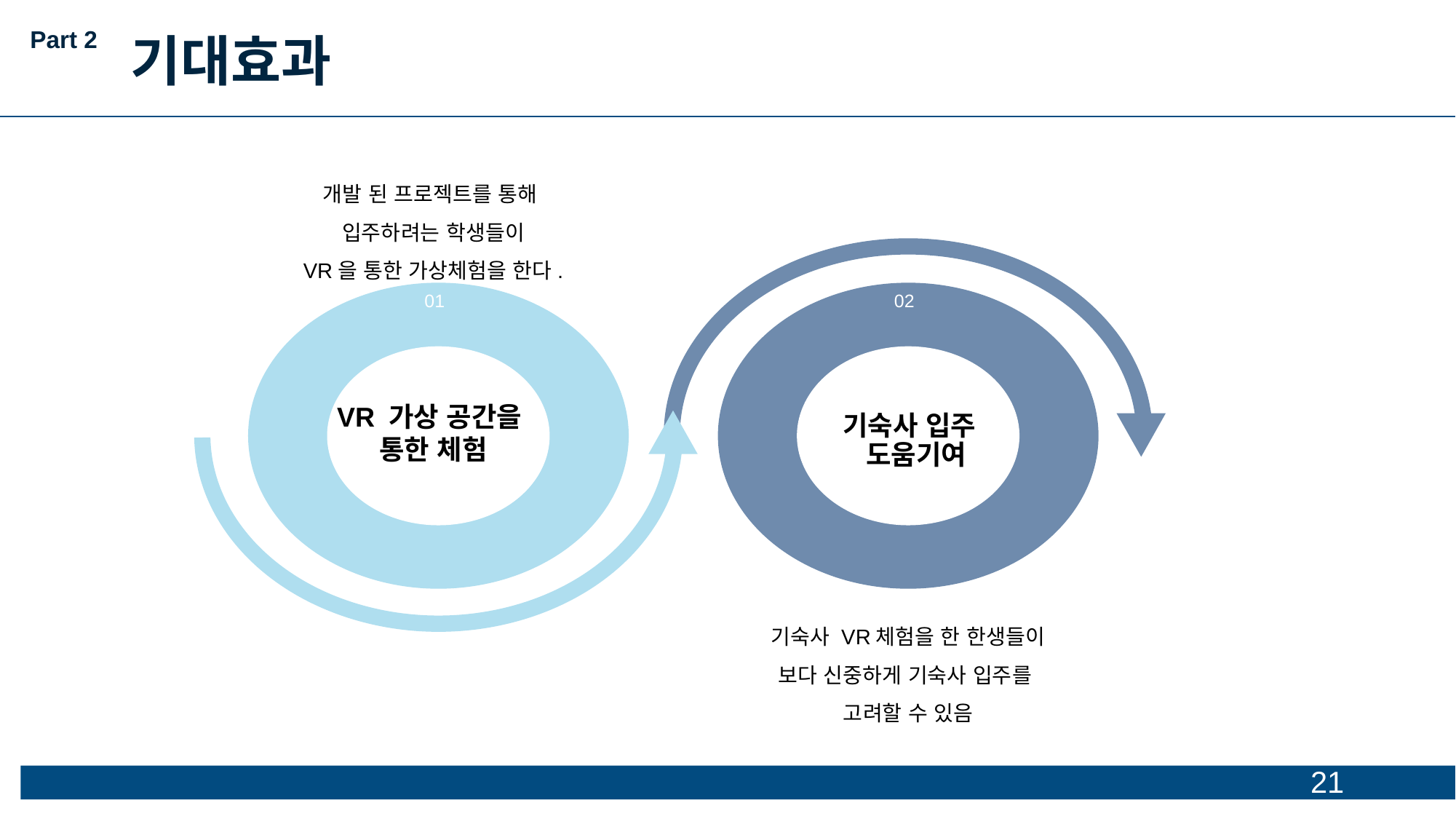

Part 2
기대효과
개발 된 프로젝트를 통해
입주하려는 학생들이
VR을 통한 가상체험을 한다.

02

기숙사 입주
 도움기여

01

VR 가상 공간을
통한 체험

기숙사 VR체험을 한 한생들이
보다 신중하게 기숙사 입주를
고려할 수 있음
21